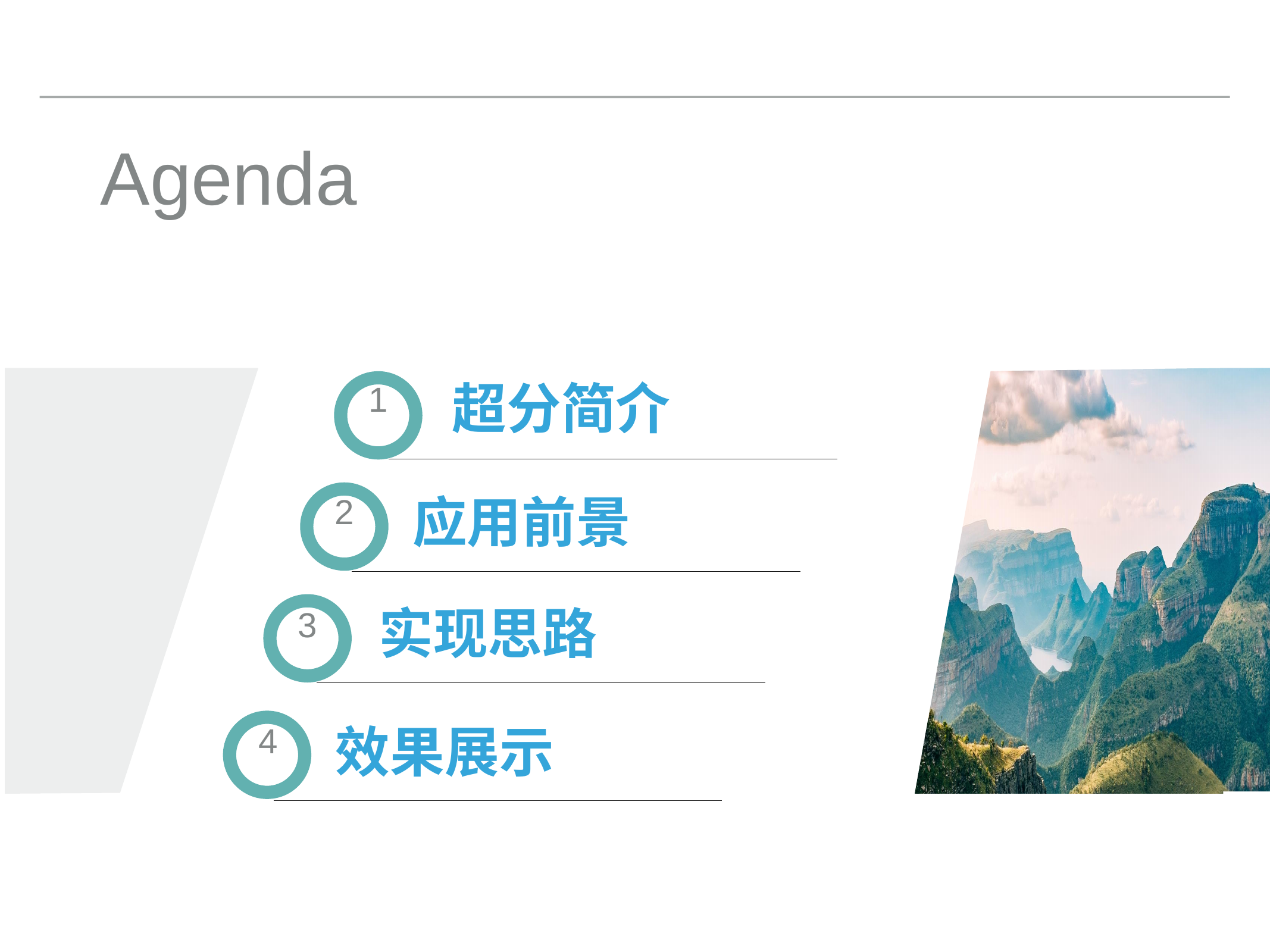

Agenda
1

# 超分简介
2
应用前景
3
实现思路
4

效果展示